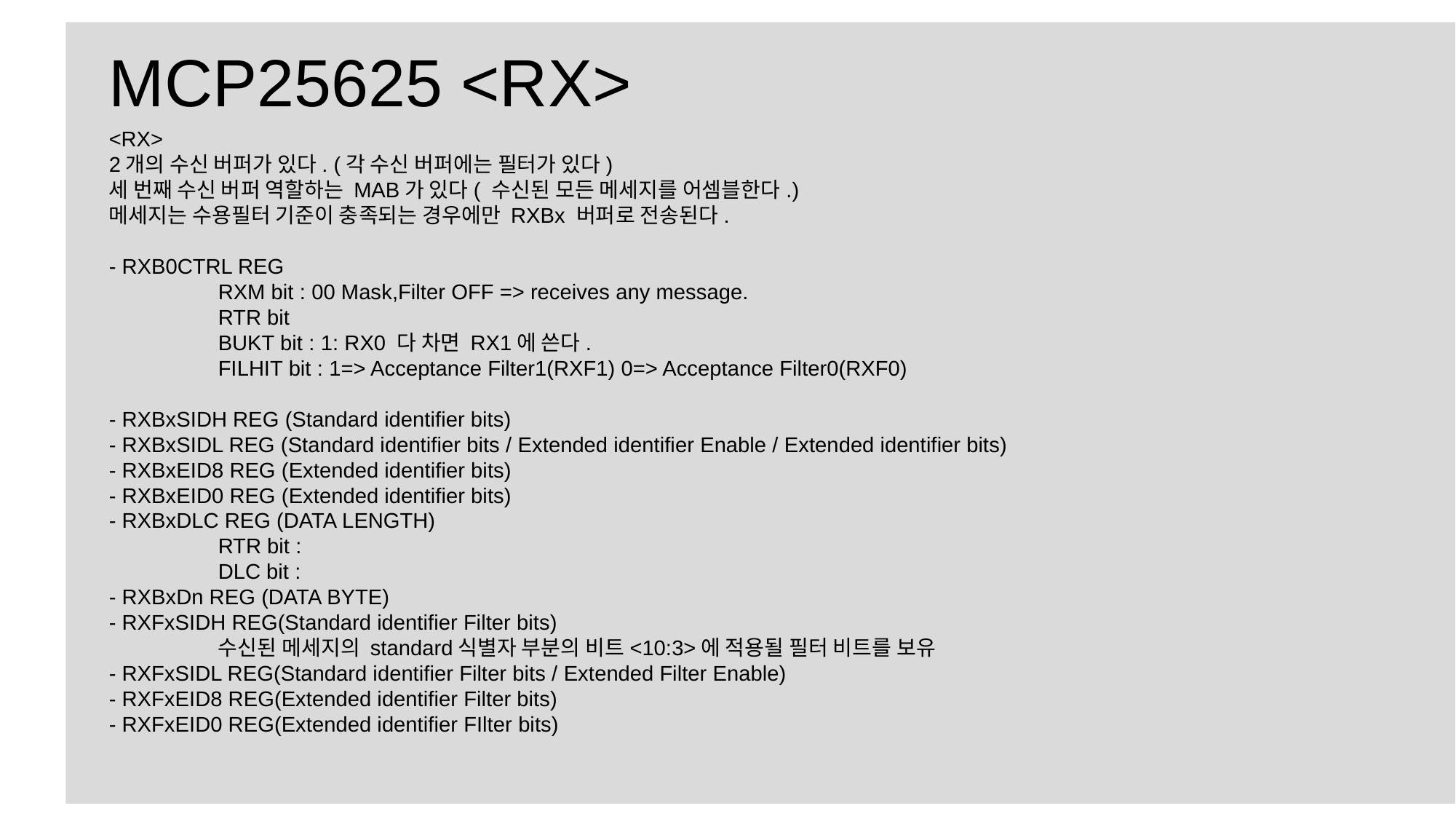

MCP25625 <RX>

<RX>
2개의 수신 버퍼가 있다. (각 수신 버퍼에는 필터가 있다)
세 번째 수신 버퍼 역할하는 MAB가 있다( 수신된 모든 메세지를 어셈블한다.)
메세지는 수용필터 기준이 충족되는 경우에만 RXBx 버퍼로 전송된다.

- RXB0CTRL REG
	RXM bit : 00 Mask,Filter OFF => receives any message.
	RTR bit
	BUKT bit : 1: RX0 다 차면 RX1에 쓴다.
	FILHIT bit : 1=> Acceptance Filter1(RXF1) 0=> Acceptance Filter0(RXF0)

- RXBxSIDH REG (Standard identifier bits)
- RXBxSIDL REG (Standard identifier bits / Extended identifier Enable / Extended identifier bits)
- RXBxEID8 REG (Extended identifier bits)
- RXBxEID0 REG (Extended identifier bits)
- RXBxDLC REG (DATA LENGTH)
	RTR bit :
	DLC bit :
- RXBxDn REG (DATA BYTE)
- RXFxSIDH REG(Standard identifier Filter bits)
	수신된 메세지의 standard식별자 부분의 비트<10:3>에 적용될 필터 비트를 보유
- RXFxSIDL REG(Standard identifier Filter bits / Extended Filter Enable)
- RXFxEID8 REG(Extended identifier Filter bits)
- RXFxEID0 REG(Extended identifier FIlter bits)